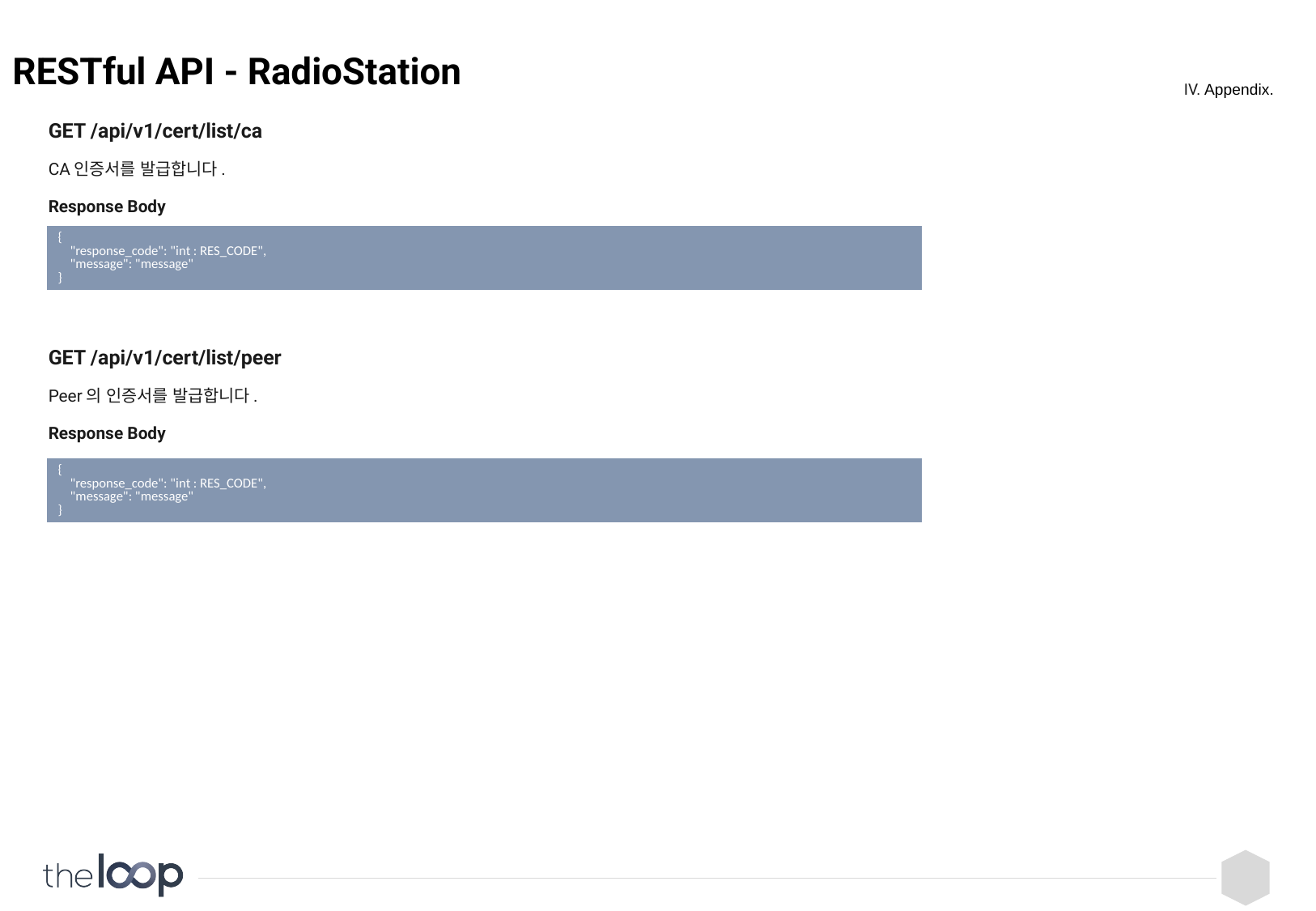

# RESTful API - RadioStation
IV. Appendix.
GET /api/v1/cert/list/ca
CA인증서를 발급합니다.
Response Body

GET /api/v1/cert/list/peer
Peer의 인증서를 발급합니다.
Response Body

| { "response\_code": "int : RES\_CODE", "message": "message" } |
| --- |
| { "response\_code": "int : RES\_CODE", "message": "message" } |
| --- |